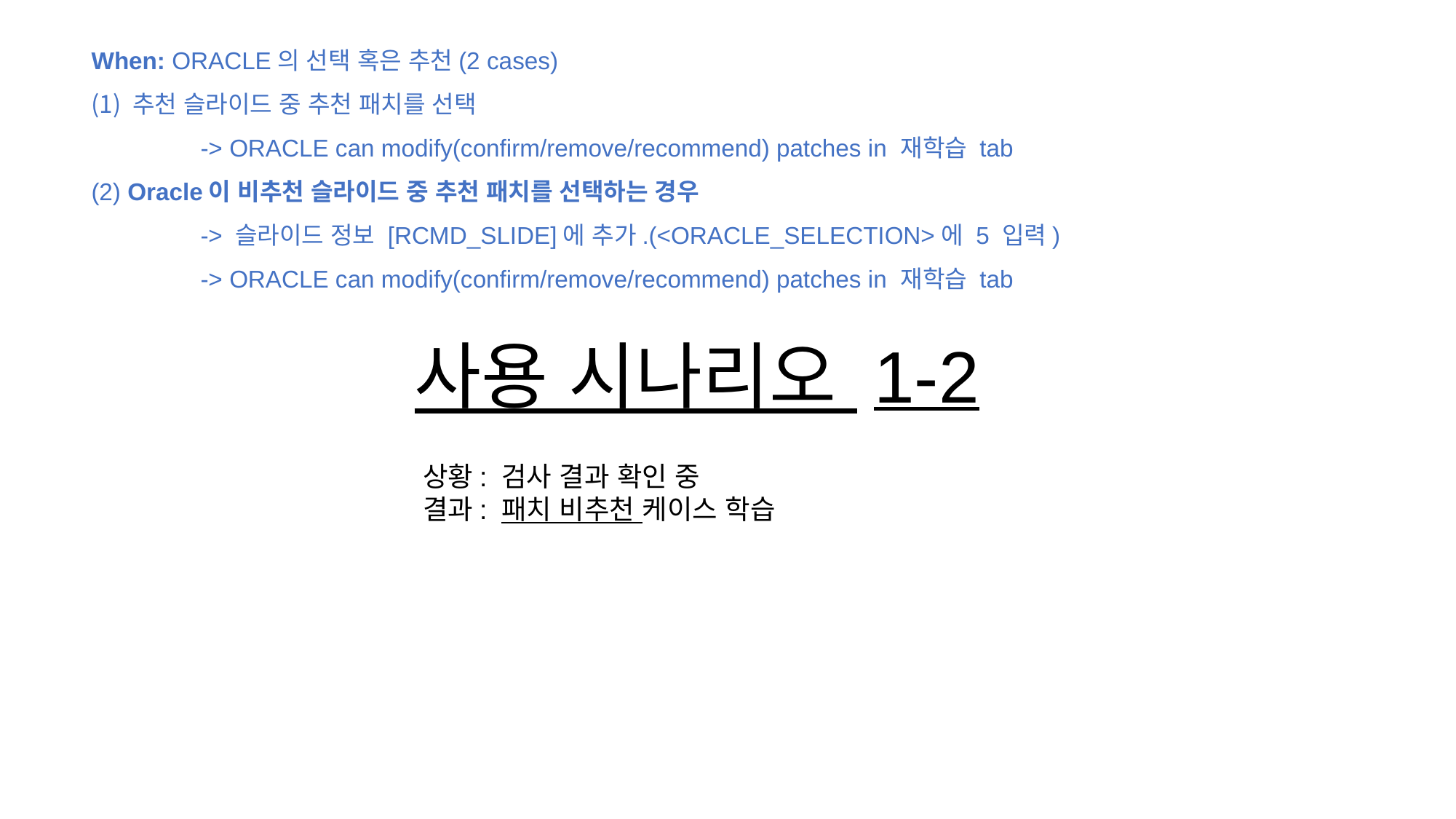

When: ORACLE의 선택 혹은 추천(2 cases)
추천 슬라이드 중 추천 패치를 선택
	-> ORACLE can modify(confirm/remove/recommend) patches in 재학습 tab
(2) Oracle이 비추천 슬라이드 중 추천 패치를 선택하는 경우
	-> 슬라이드 정보 [RCMD_SLIDE]에 추가.(<ORACLE_SELECTION>에 5 입력)
	-> ORACLE can modify(confirm/remove/recommend) patches in 재학습 tab
사용 시나리오 1-2
상황: 검사 결과 확인 중
결과: 패치 비추천 케이스 학습